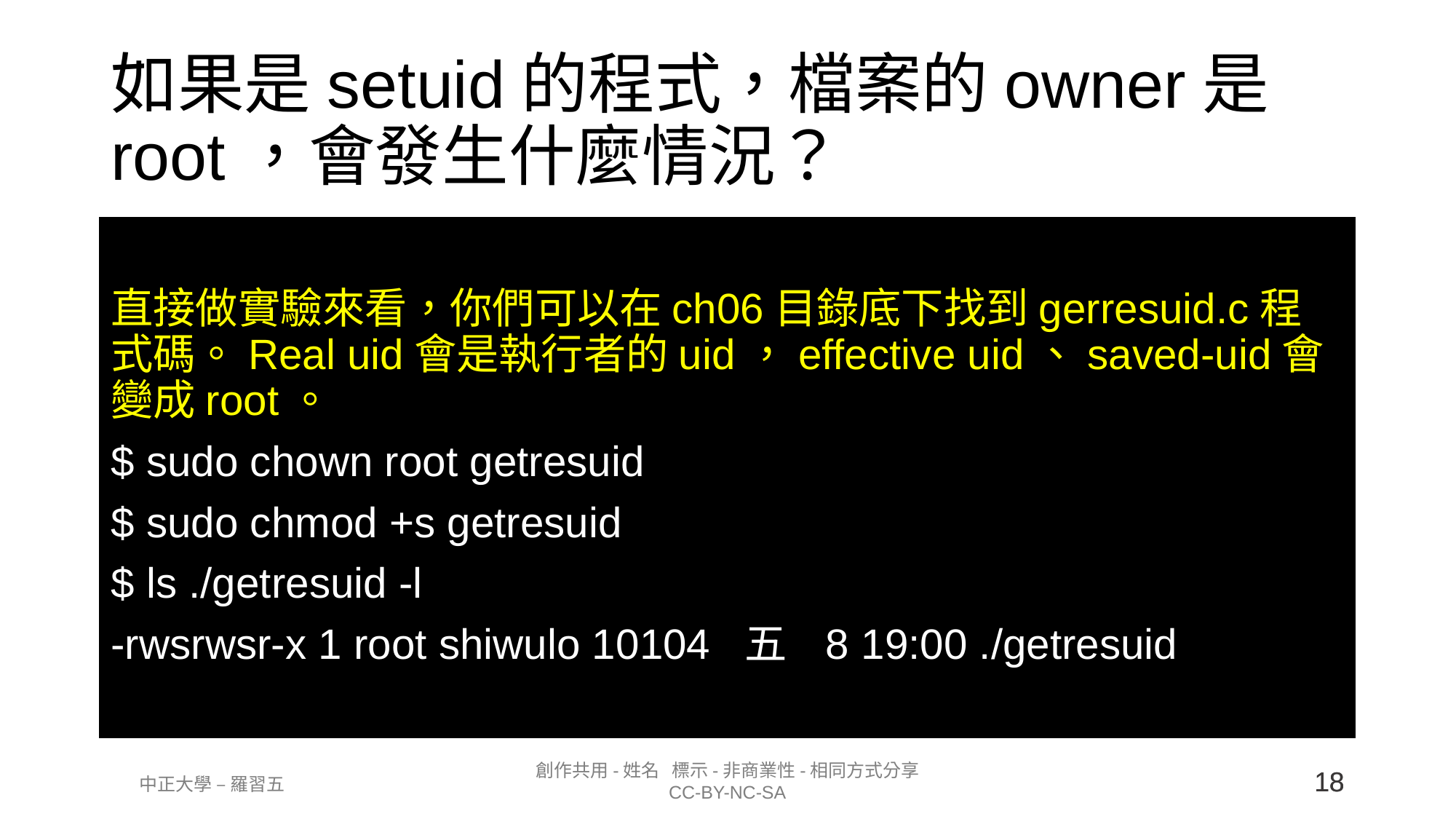

# 如果是setuid的程式，檔案的owner是root，會發生什麼情況？
直接做實驗來看，你們可以在ch06目錄底下找到gerresuid.c程式碼。Real uid會是執行者的uid，effective uid、saved-uid會變成root。
$ sudo chown root getresuid
$ sudo chmod +s getresuid
$ ls ./getresuid -l
-rwsrwsr-x 1 root shiwulo 10104  五   8 19:00 ./getresuid